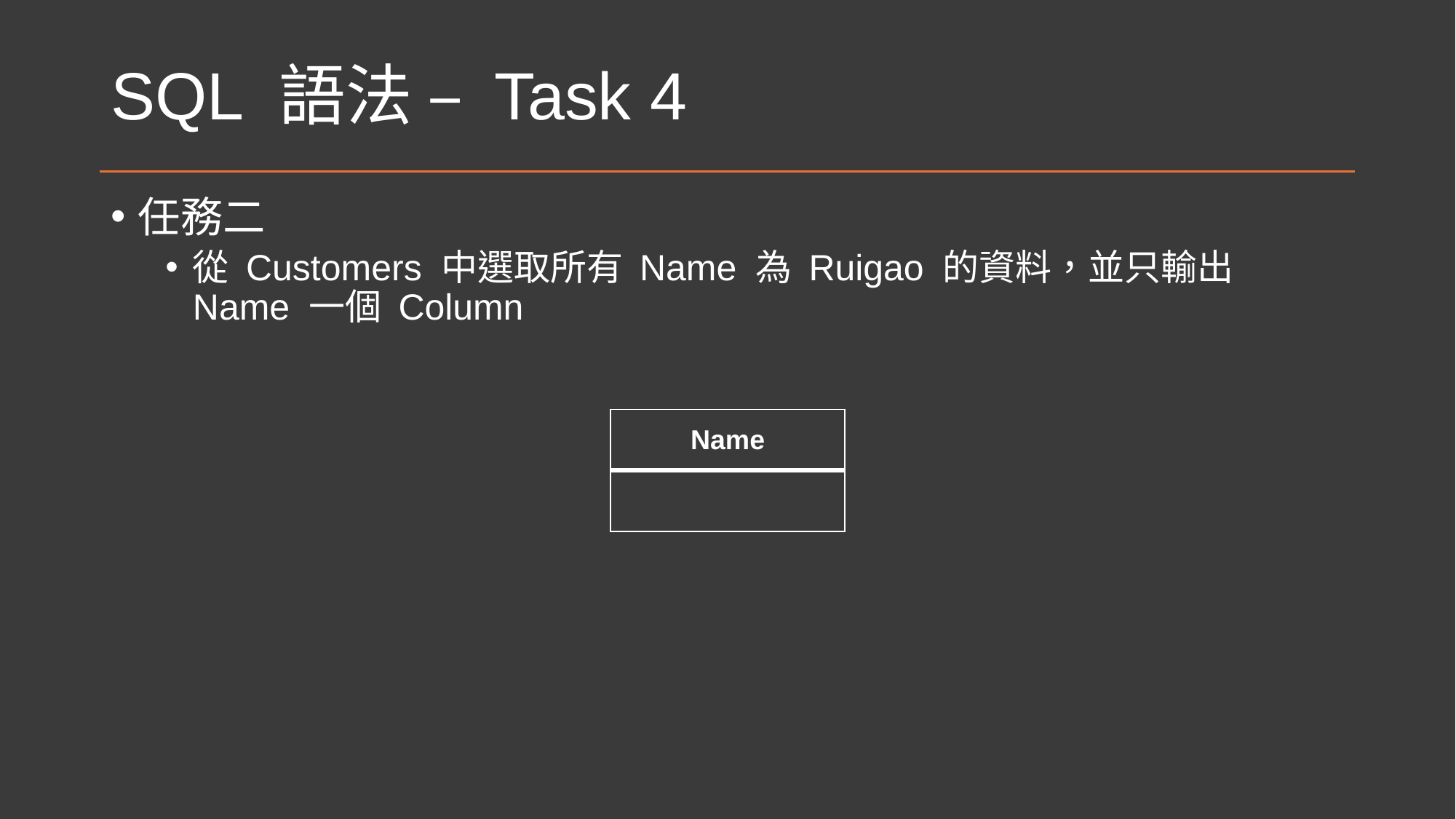

# SQL 語法 – Task 4
任務二
從 Customers 中選取所有 Name 為 Ruigao 的資料，並只輸出 Name 一個 Column
| Name |
| --- |
|  |